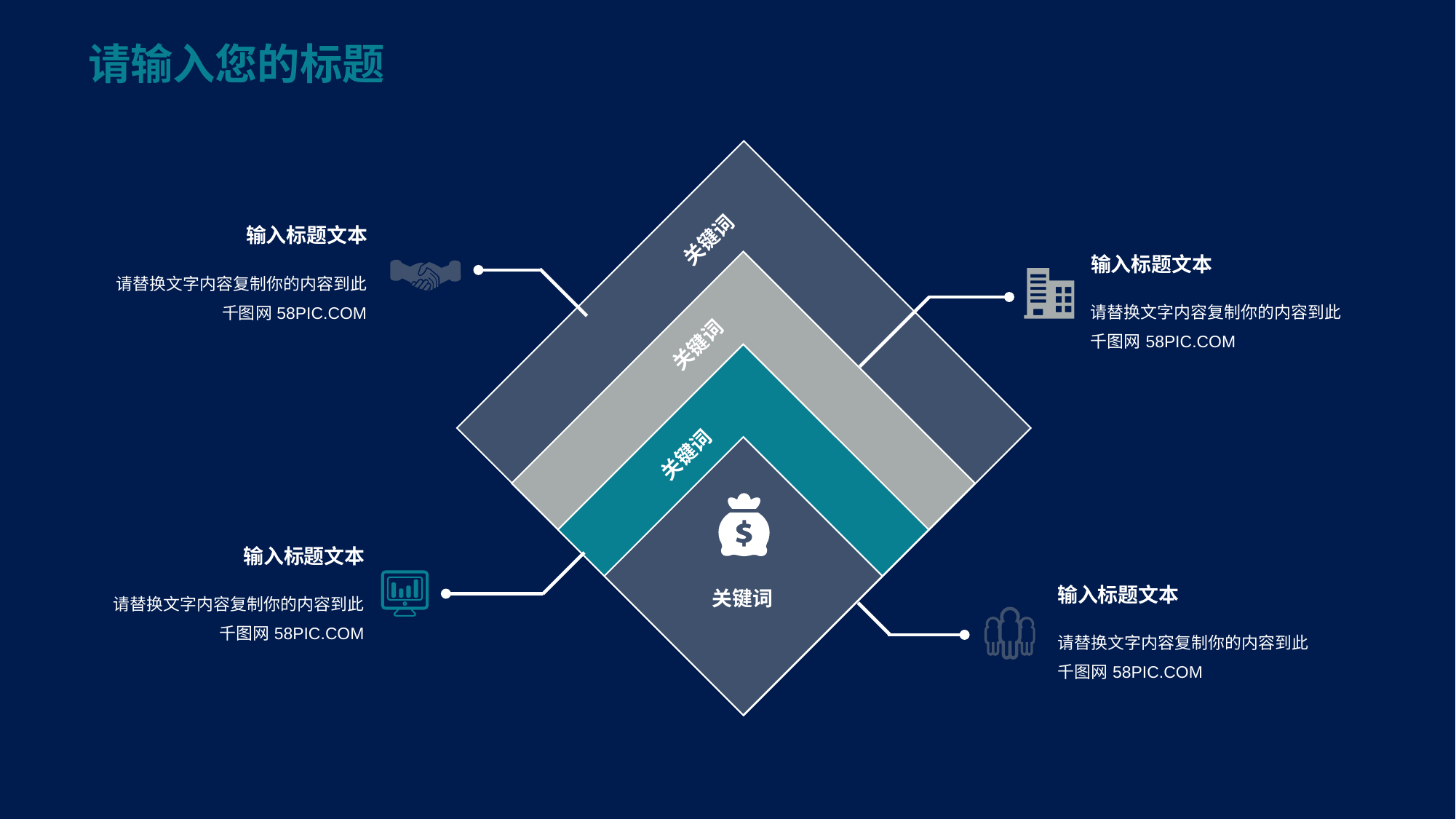

关键词
输入标题文本

请替换文字内容复制你的内容到此千图网58PIC.COM
输入标题文本

请替换文字内容复制你的内容到此千图网58PIC.COM

关键词

关键词

关键词
输入标题文本

请替换文字内容复制你的内容到此千图网58PIC.COM
输入标题文本

请替换文字内容复制你的内容到此千图网58PIC.COM